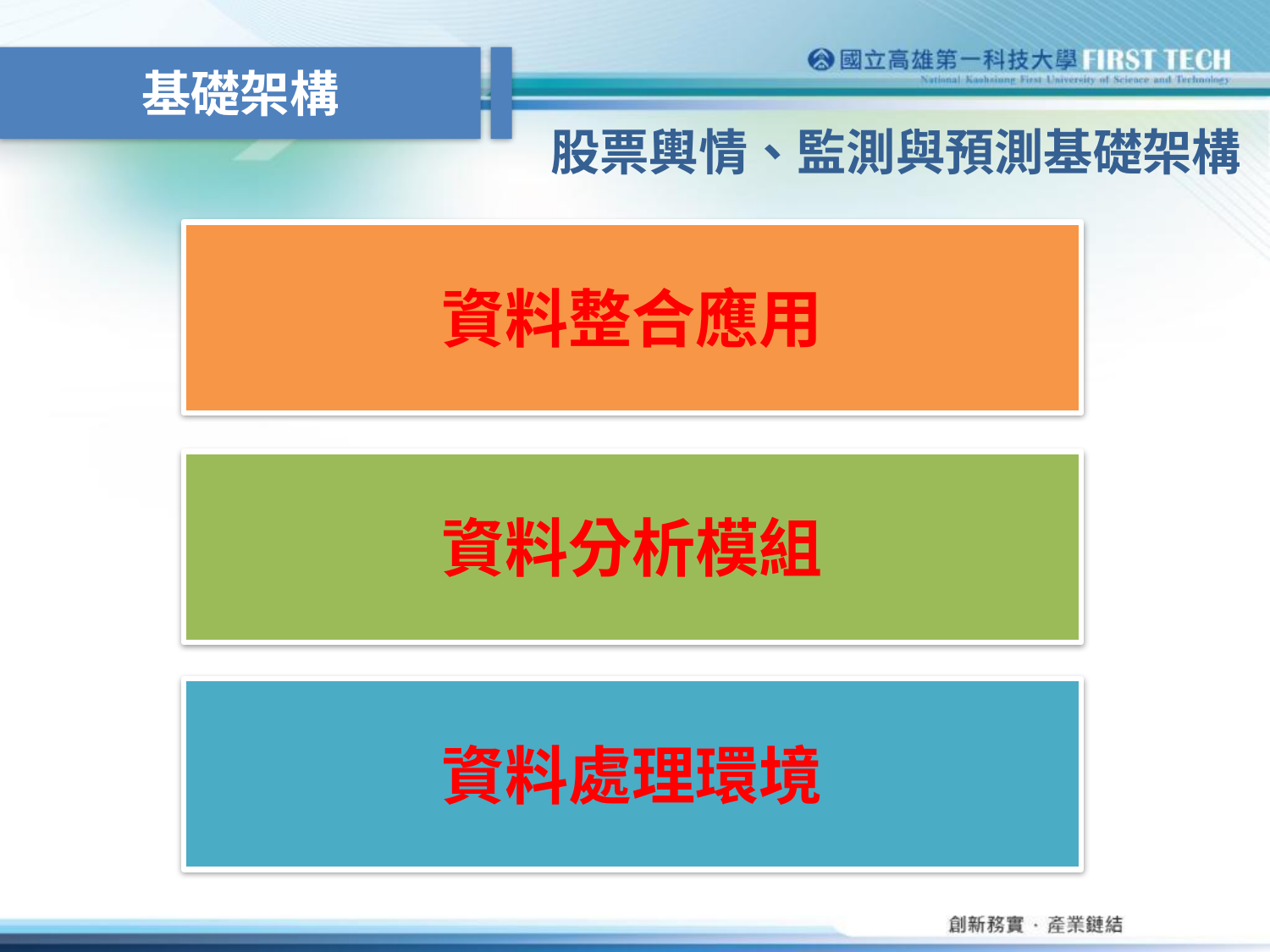

基礎架構
股票輿情、監測與預測基礎架構

資料整合應用

資料分析模組
資料擷取

資料處理環境